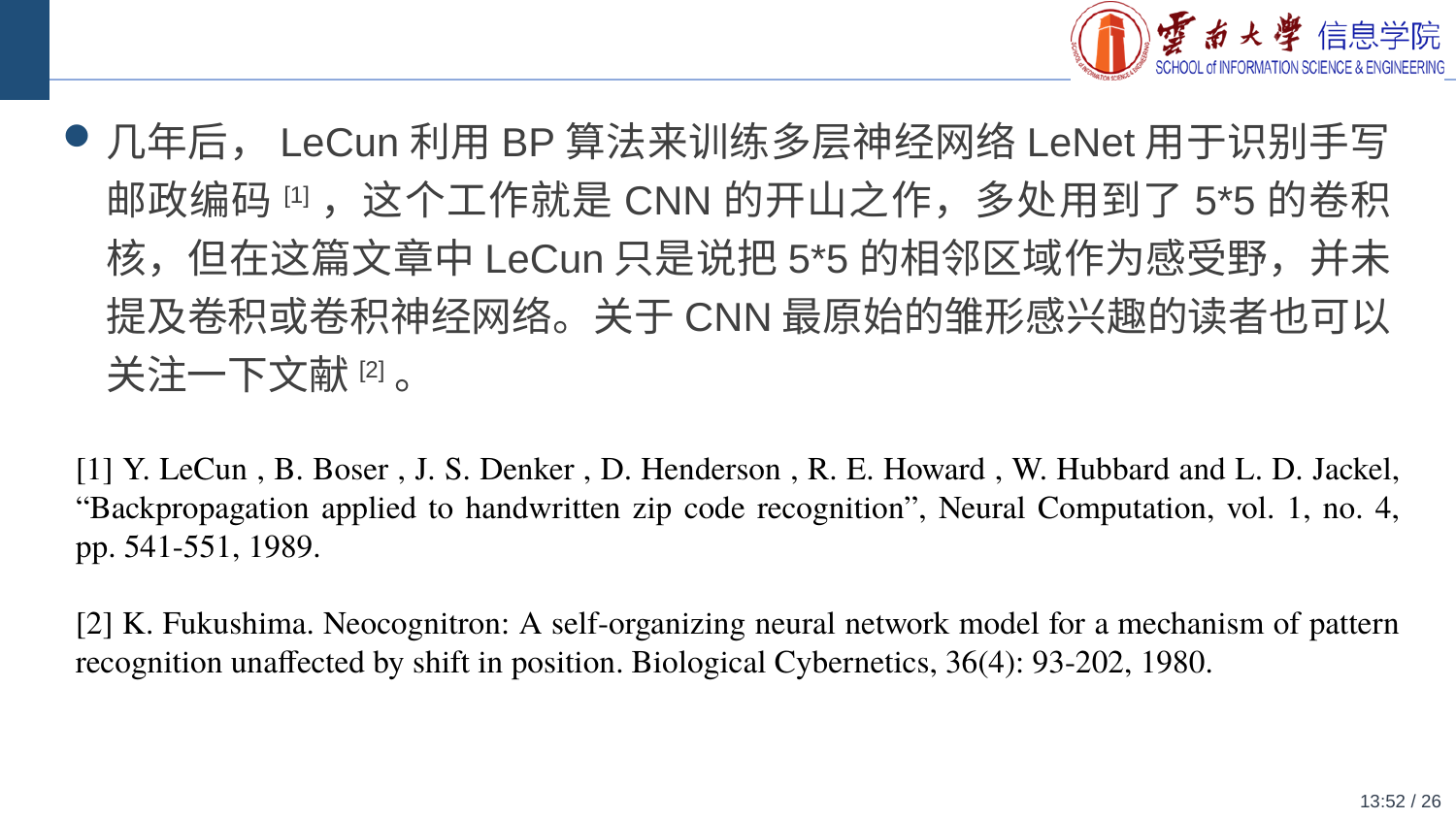

#
几年后，LeCun利用BP算法来训练多层神经网络LeNet用于识别手写邮政编码[1]，这个工作就是CNN的开山之作，多处用到了5*5的卷积核，但在这篇文章中LeCun只是说把5*5的相邻区域作为感受野，并未提及卷积或卷积神经网络。关于CNN最原始的雏形感兴趣的读者也可以关注一下文献[2]。

[1] Y. LeCun , B. Boser , J. S. Denker , D. Henderson , R. E. Howard , W. Hubbard and L. D. Jackel, “Backpropagation applied to handwritten zip code recognition”, Neural Computation, vol. 1, no. 4, pp. 541-551, 1989.

[2] K. Fukushima. Neocognitron: A self-organizing neural network model for a mechanism of pattern recognition unaffected by shift in position. Biological Cybernetics, 36(4): 93-202, 1980.